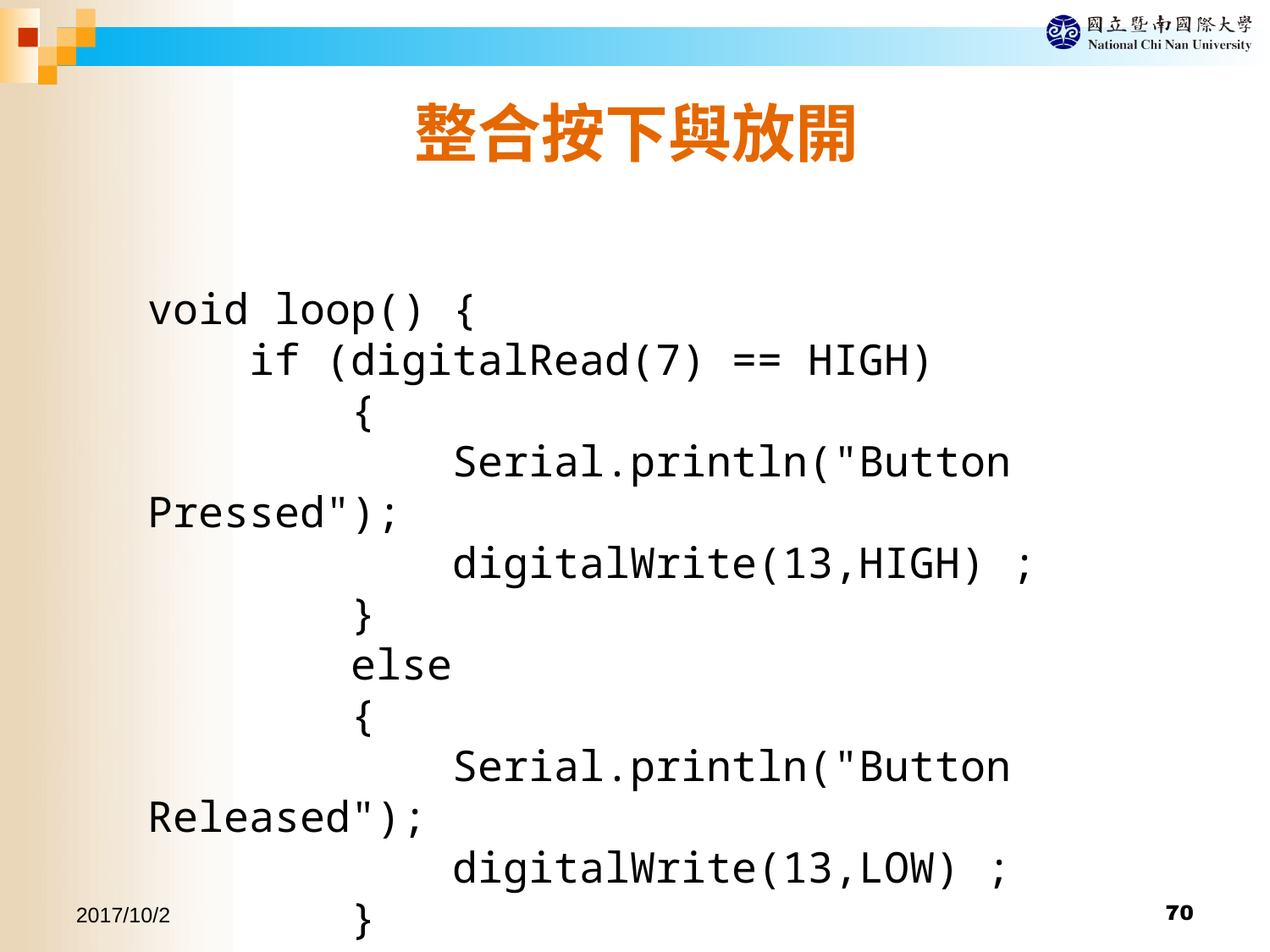

整合按下與放開
void loop() {
    if (digitalRead(7) == HIGH)
        {
            Serial.println("Button Pressed");
            digitalWrite(13,HIGH) ;
        }
        else
        {
            Serial.println("Button Released");
            digitalWrite(13,LOW) ;
        }
}
2017/10/2
70